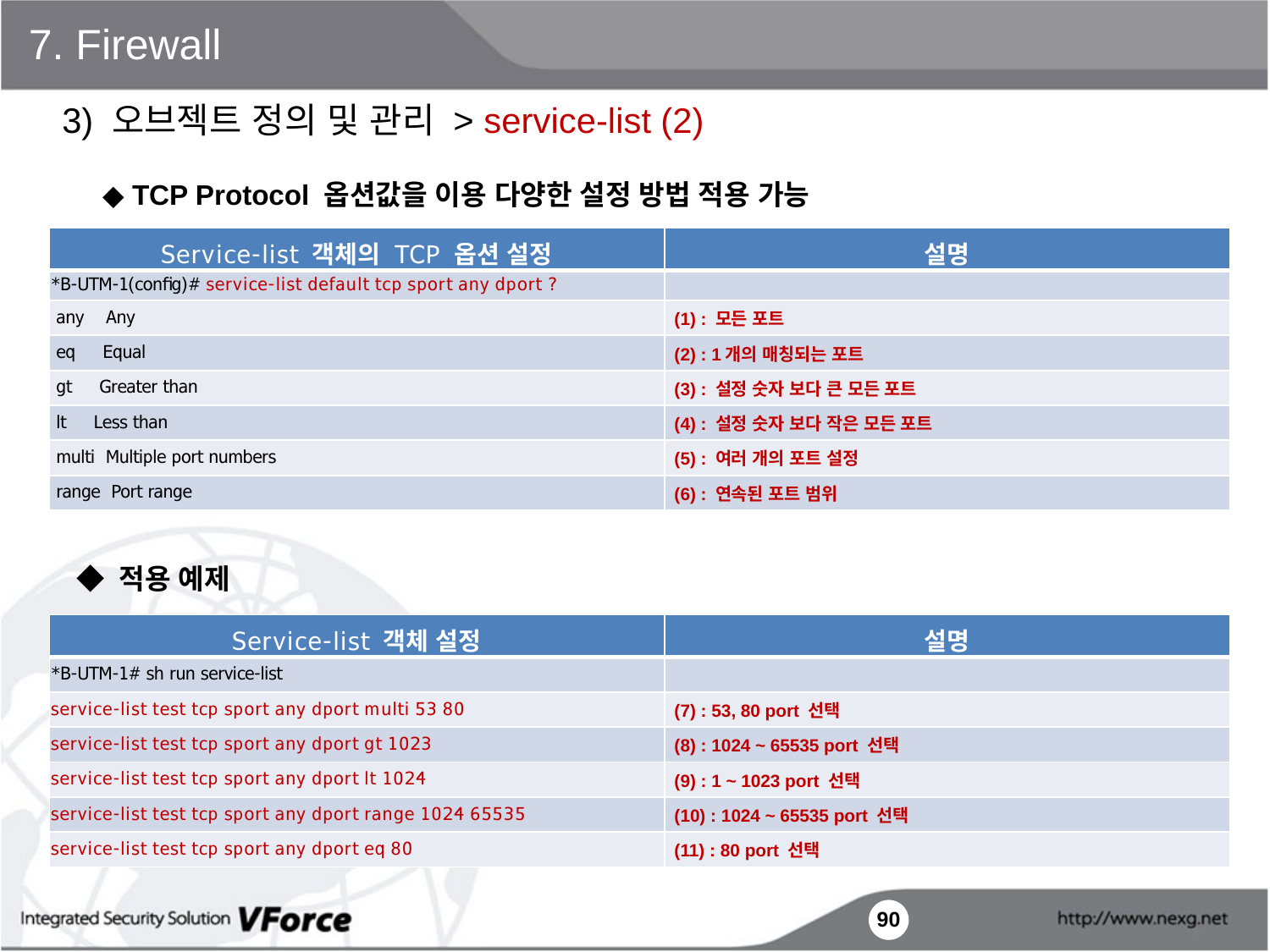

7. Firewall
3) 오브젝트 정의 및 관리 > service-list (2)
◆ TCP Protocol 옵션값을 이용 다양한 설정 방법 적용 가능
| Service-list 객체의 TCP 옵션 설정 | 설명 |
| --- | --- |
| \*B-UTM-1(config)# service-list default tcp sport any dport ? |  |
| any Any | (1) : 모든 포트 |
| eq Equal | (2) : 1개의 매칭되는 포트 |
| gt Greater than | (3) : 설정 숫자 보다 큰 모든 포트 |
| lt Less than | (4) : 설정 숫자 보다 작은 모든 포트 |
| multi Multiple port numbers | (5) : 여러 개의 포트 설정 |
| range Port range | (6) : 연속된 포트 범위 |
◆ 적용 예제
| Service-list 객체 설정 | 설명 |
| --- | --- |
| \*B-UTM-1# sh run service-list |  |
| service-list test tcp sport any dport multi 53 80 | (7) : 53, 80 port 선택 |
| service-list test tcp sport any dport gt 1023 | (8) : 1024 ~ 65535 port 선택 |
| service-list test tcp sport any dport lt 1024 | (9) : 1 ~ 1023 port 선택 |
| service-list test tcp sport any dport range 1024 65535 | (10) : 1024 ~ 65535 port 선택 |
| service-list test tcp sport any dport eq 80 | (11) : 80 port 선택 |